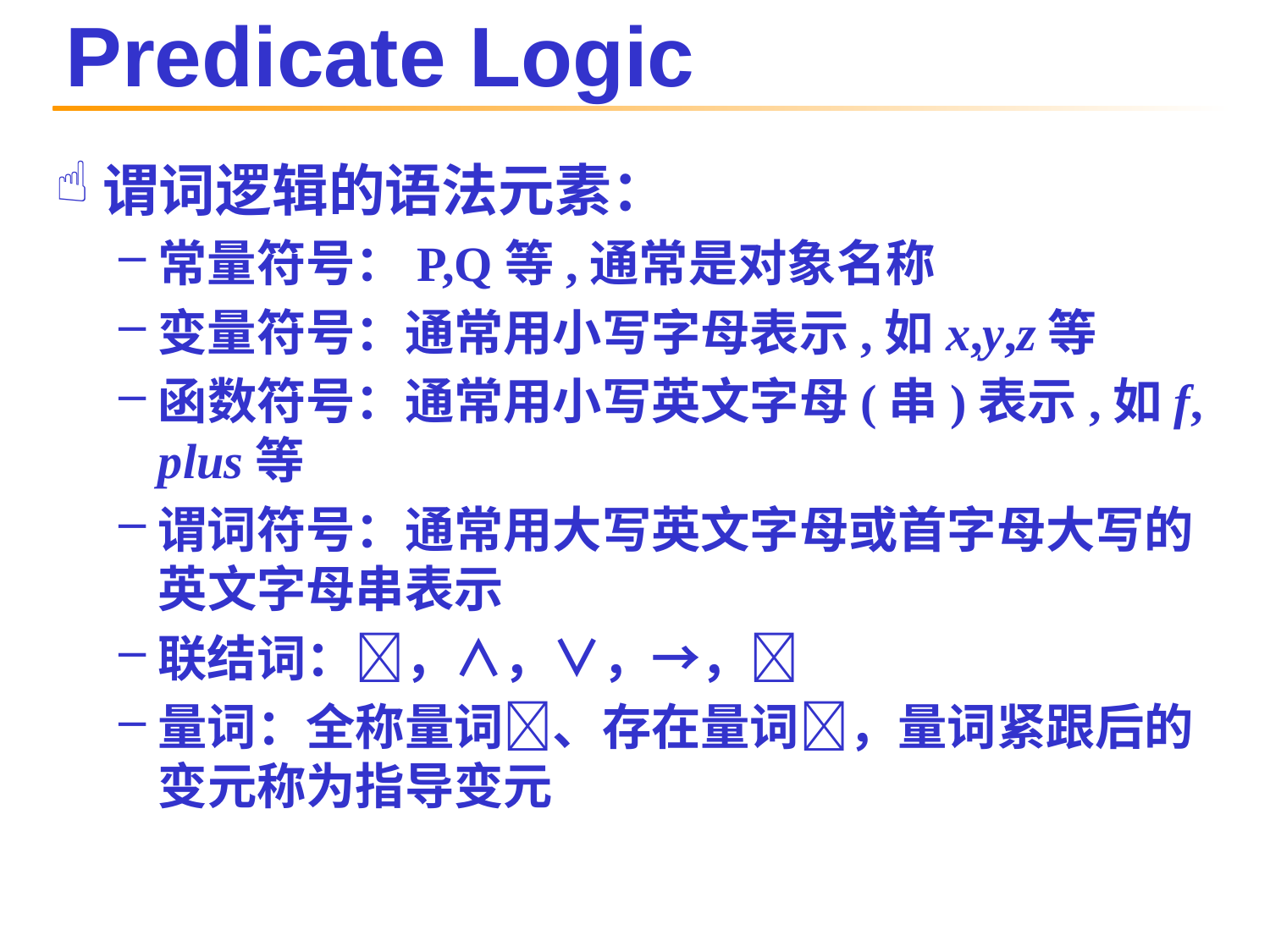

# Predicate Logic
谓词逻辑的语法元素：
常量符号：P,Q等,通常是对象名称
变量符号：通常用小写字母表示,如x,y,z等
函数符号：通常用小写英文字母(串)表示,如f, plus等
谓词符号：通常用大写英文字母或首字母大写的英文字母串表示
联结词：¬，∧，∨，→，↔
量词：全称量词∀、存在量词∃，量词紧跟后的变元称为指导变元